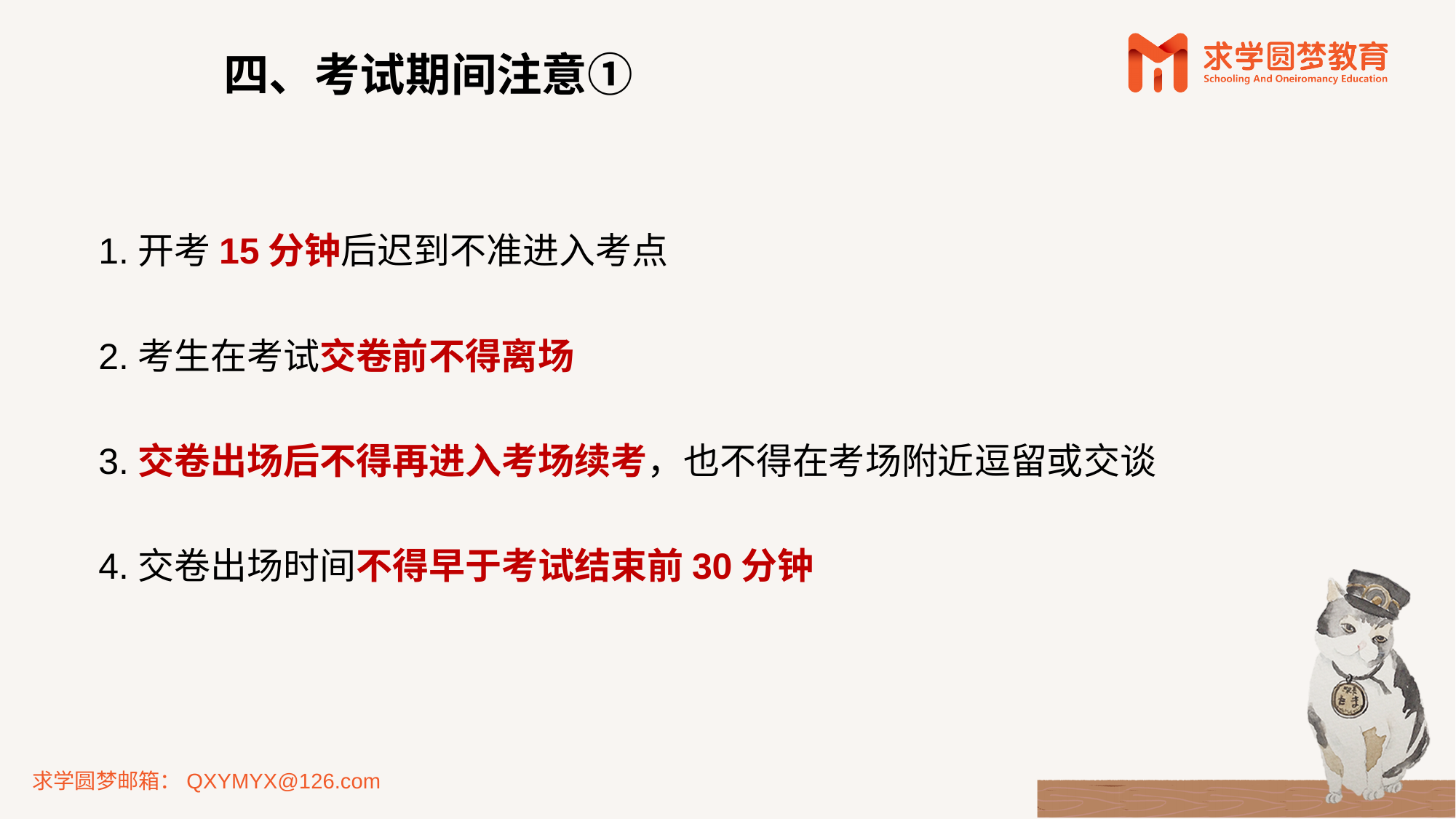

四、考试期间注意①
1.开考15分钟后迟到不准进入考点
2.考生在考试交卷前不得离场
3.交卷出场后不得再进入考场续考，也不得在考场附近逗留或交谈
4.交卷出场时间不得早于考试结束前30分钟